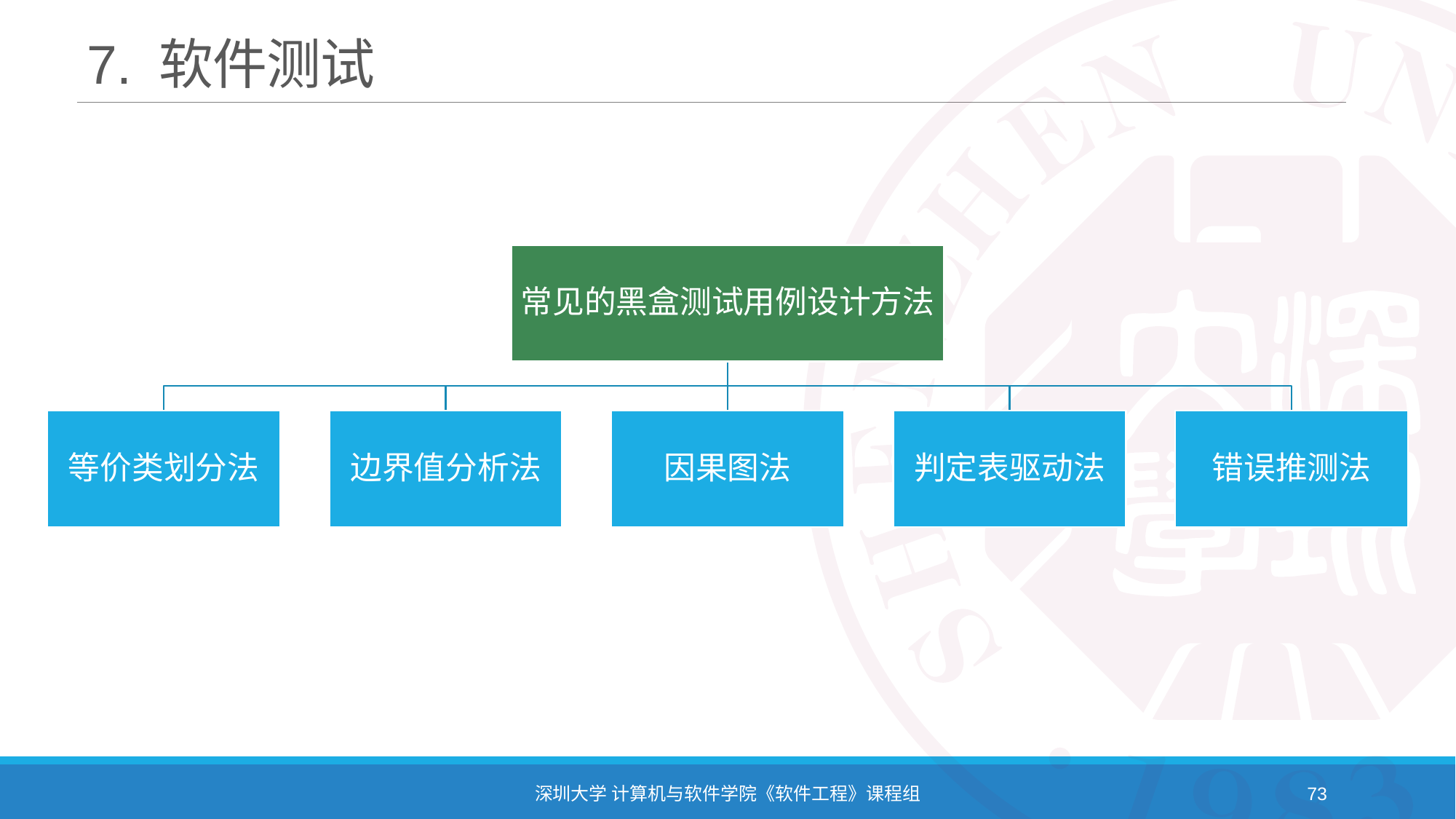

# 7. 软件测试
常见的黑盒测试用例设计方法
等价类划分法
边界值分析法
因果图法
判定表驱动法
错误推测法
深圳大学 计算机与软件学院《软件工程》课程组
73